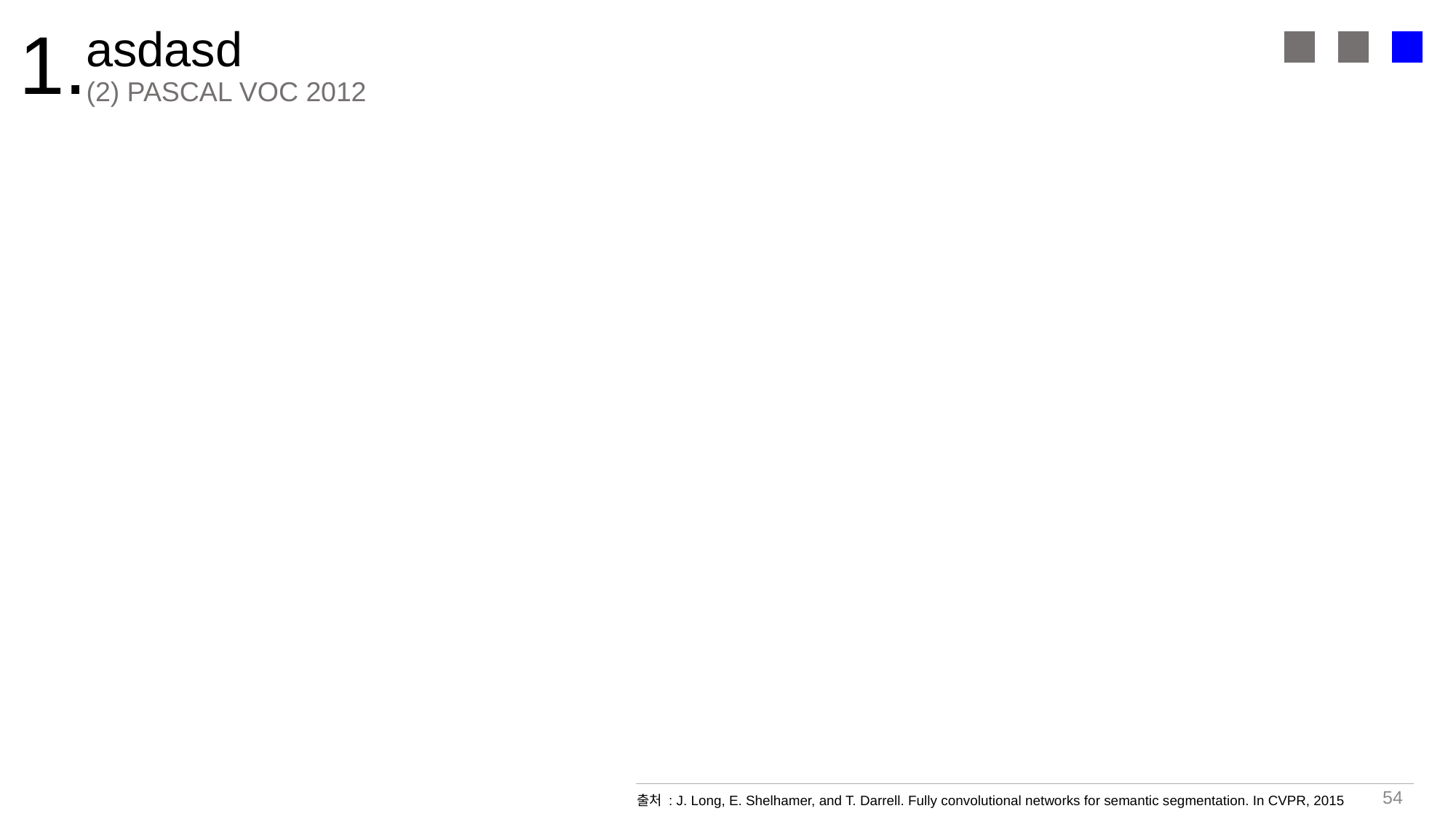

1.
asdasd

(2) PASCAL VOC 2012
54
출처 : J. Long, E. Shelhamer, and T. Darrell. Fully convolutional networks for semantic segmentation. In CVPR, 2015